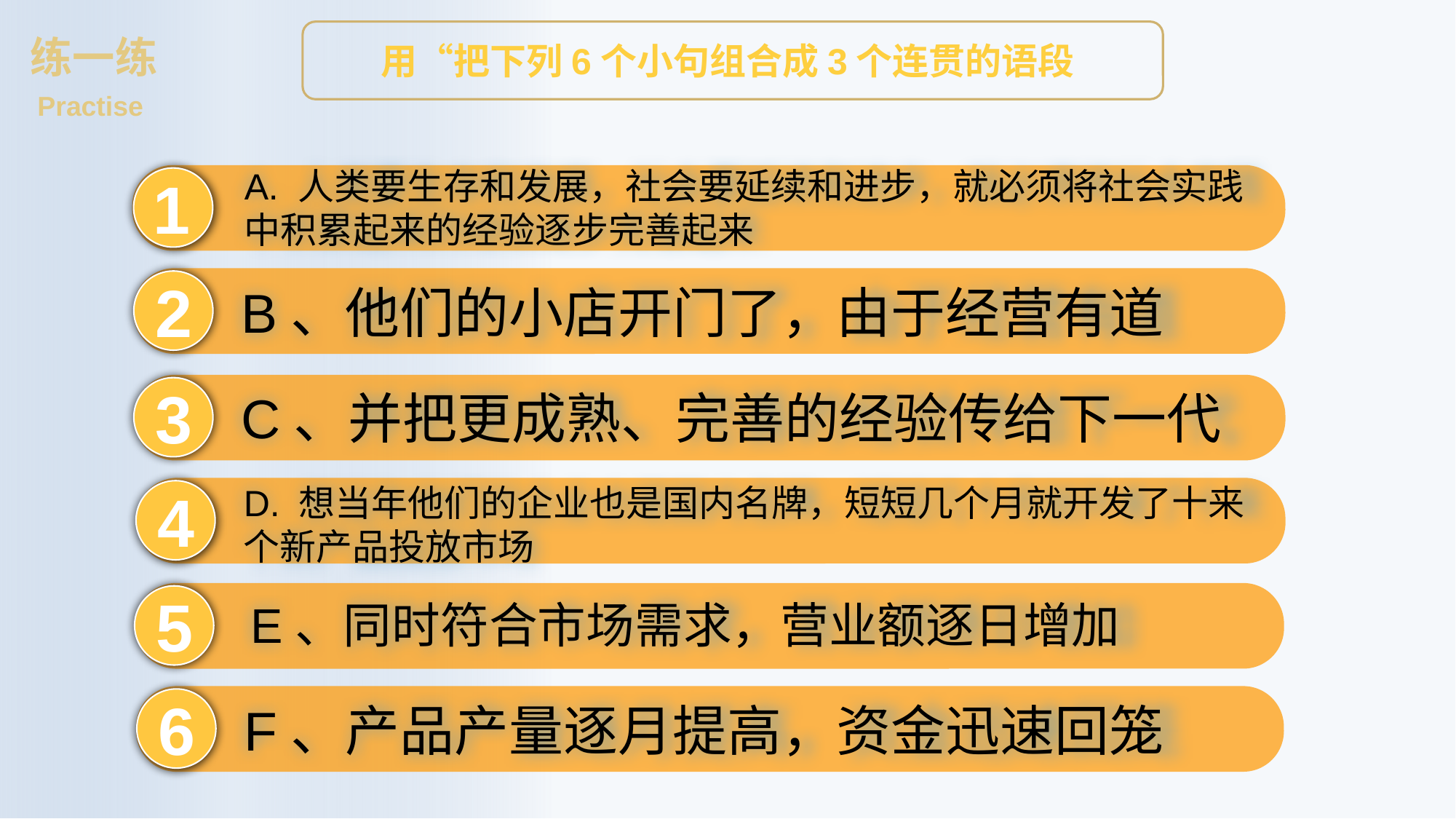

练一练
用“把下列6个小句组合成3个连贯的语段
Practise
A. 人类要生存和发展，社会要延续和进步，就必须将社会实践中积累起来的经验逐步完善起来
1

2

B、他们的小店开门了，由于经营有道
3

C、并把更成熟、完善的经验传给下一代
4
D. 想当年他们的企业也是国内名牌，短短几个月就开发了十来个新产品投放市场

5

E、同时符合市场需求，营业额逐日增加
6

F、产品产量逐月提高，资金迅速回笼